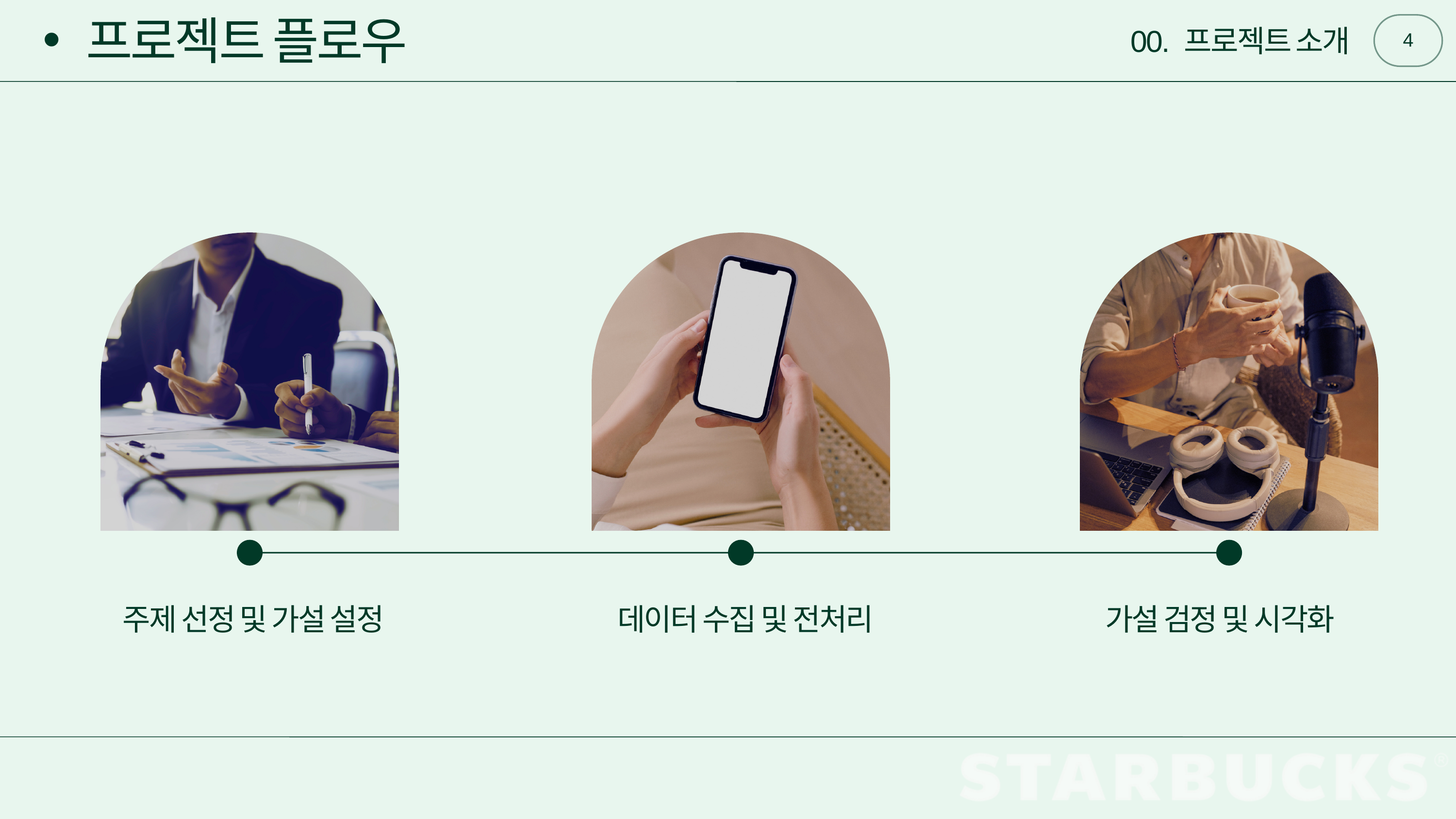

프로젝트 플로우

4
00. 프로젝트 소개

주제 선정 및 가설 설정
데이터 수집 및 전처리
가설 검정 및 시각화